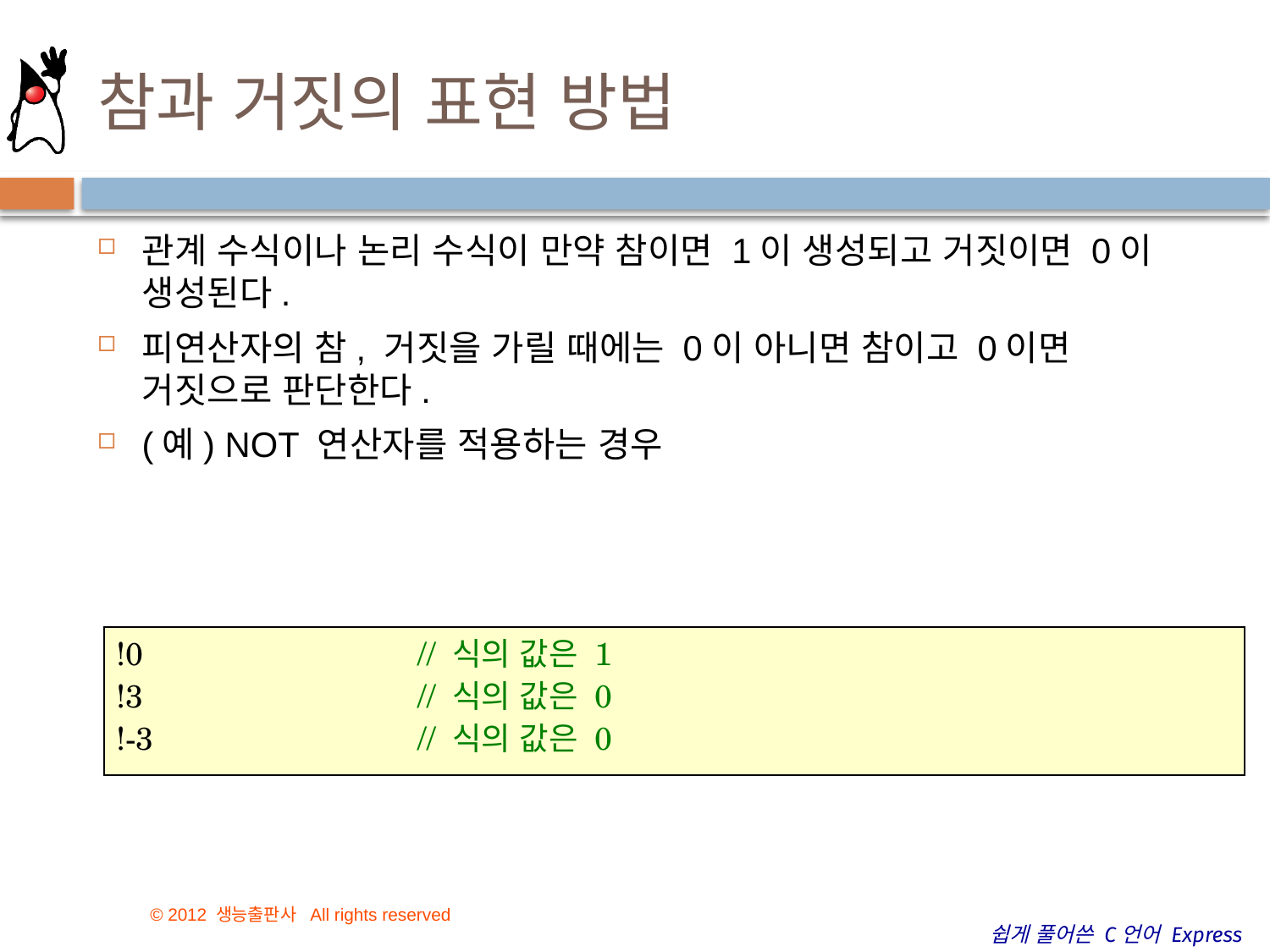

# 참과 거짓의 표현 방법
관계 수식이나 논리 수식이 만약 참이면 1이 생성되고 거짓이면 0이 생성된다.
피연산자의 참, 거짓을 가릴 때에는 0이 아니면 참이고 0이면 거짓으로 판단한다.
(예) NOT 연산자를 적용하는 경우
!0                  	// 식의 값은 1
!3                  	// 식의 값은 0
!-3       	     	// 식의 값은 0